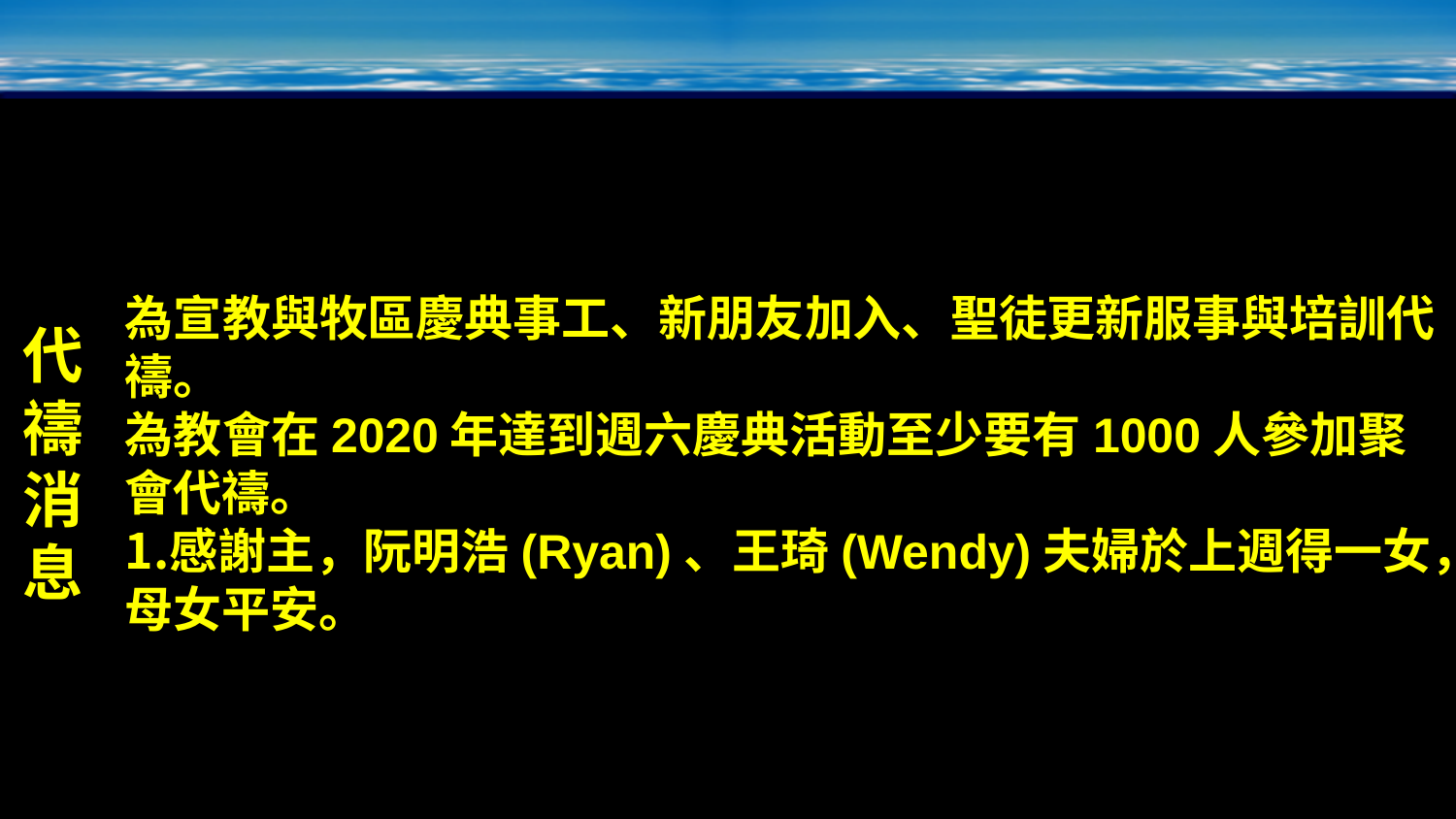

代禱消息
為宣教與牧區慶典事工、新朋友加入、聖徒更新服事與培訓代禱。
為教會在2020年達到週六慶典活動至少要有1000人參加聚會代禱。
感謝主，阮明浩(Ryan)、王琦(Wendy)夫婦於上週得一女，母女平安。